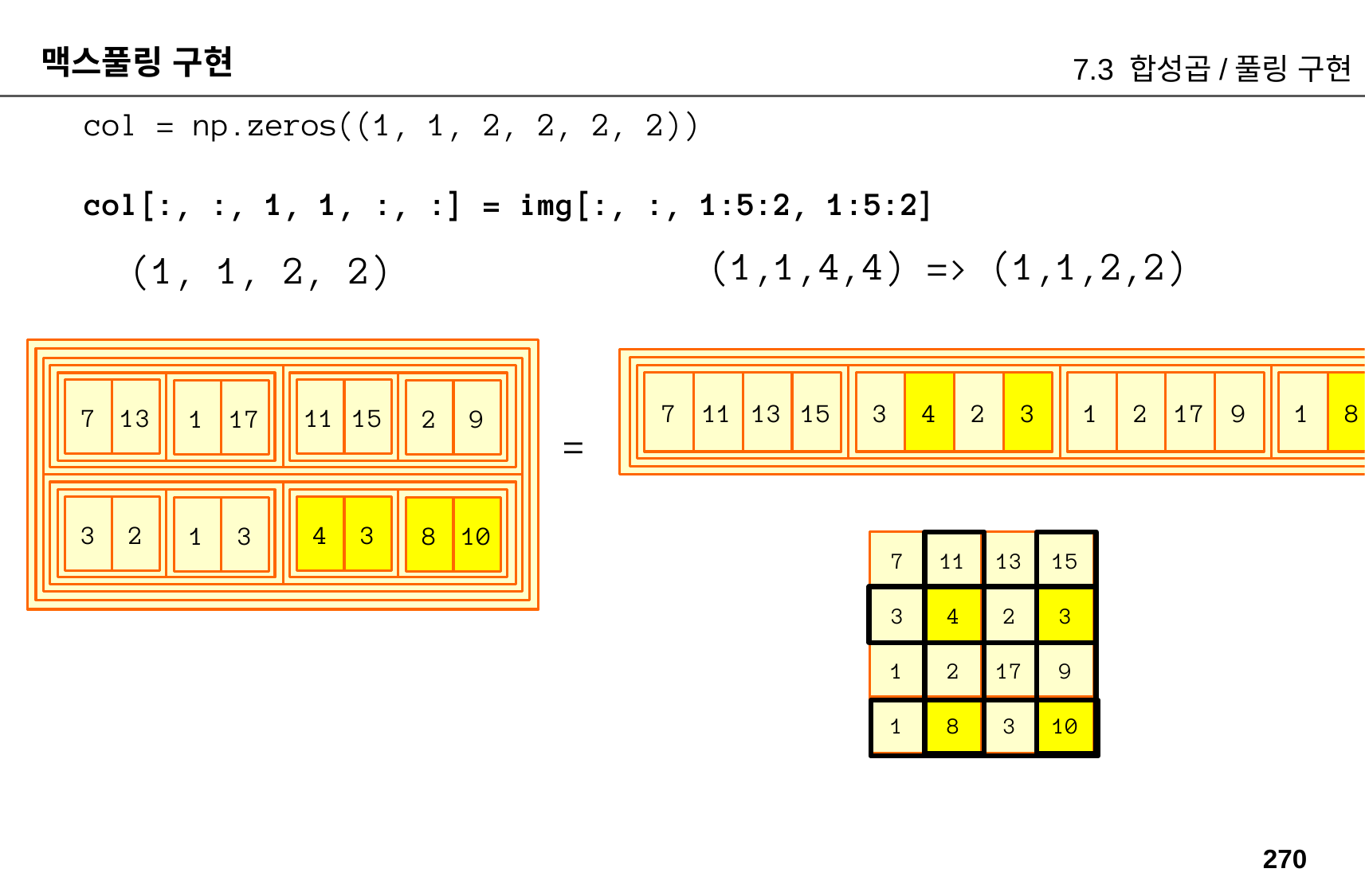

맥스풀링 구현
7.3 합성곱/풀링 구현
col = np.zeros((1, 1, 2, 2, 2, 2))

col[:, :, 1, 1, :, :] = img[:, :, 1:5:2, 1:5:2]
(1,1,4,4) => (1,1,2,2)
(1, 1, 2, 2)

7
11
13
15
3
4
2
3
1
2
17
9
1
8
3
10

7
13
11
15
1
17
2
9
=

3
2
4
3
1
3
8
10
7
11
13
15

3
4
2
3

1
2
17
9
1
8
3
10